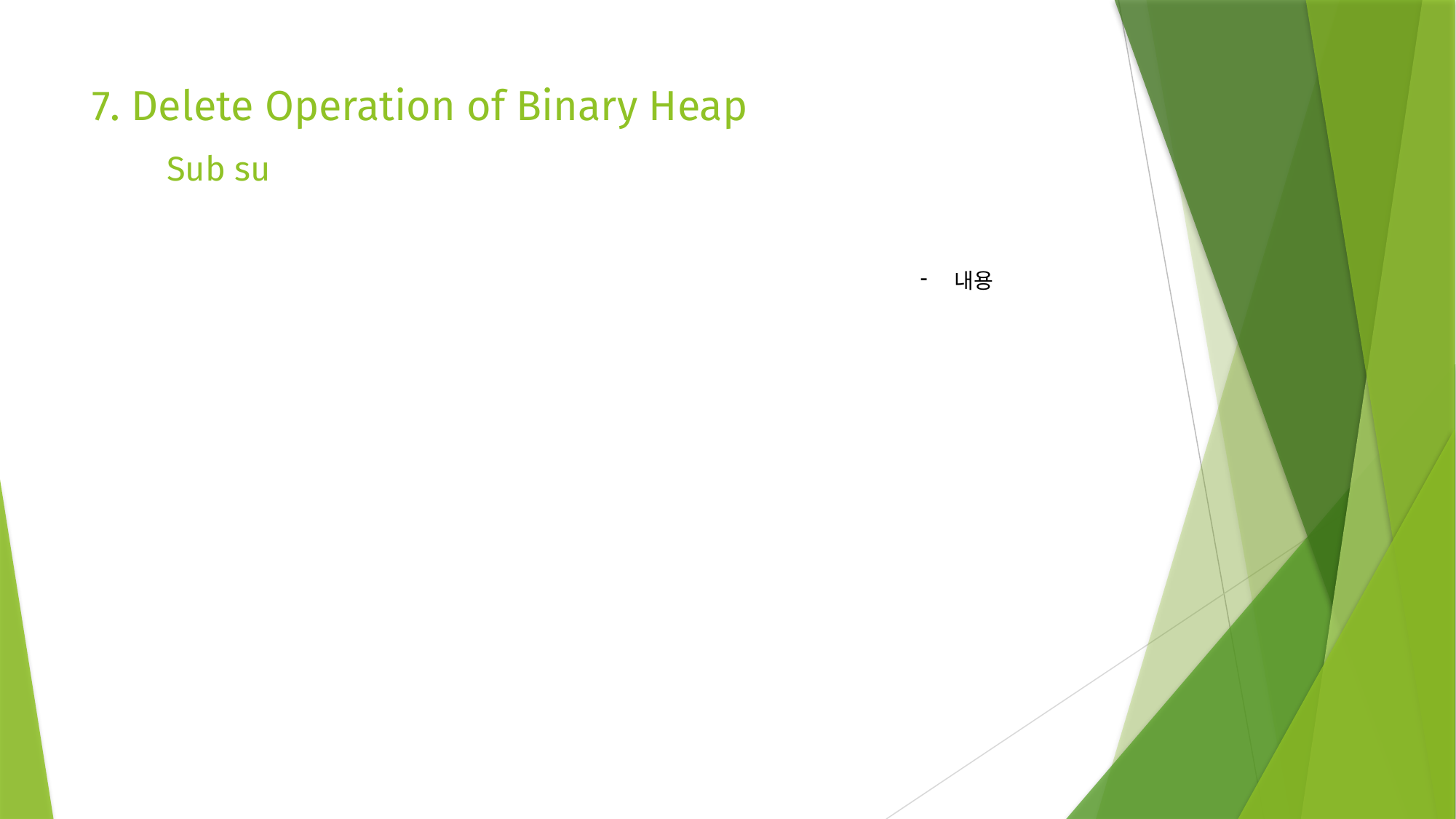

# 7. Delete Operation of Binary Heap
Sub su
내용